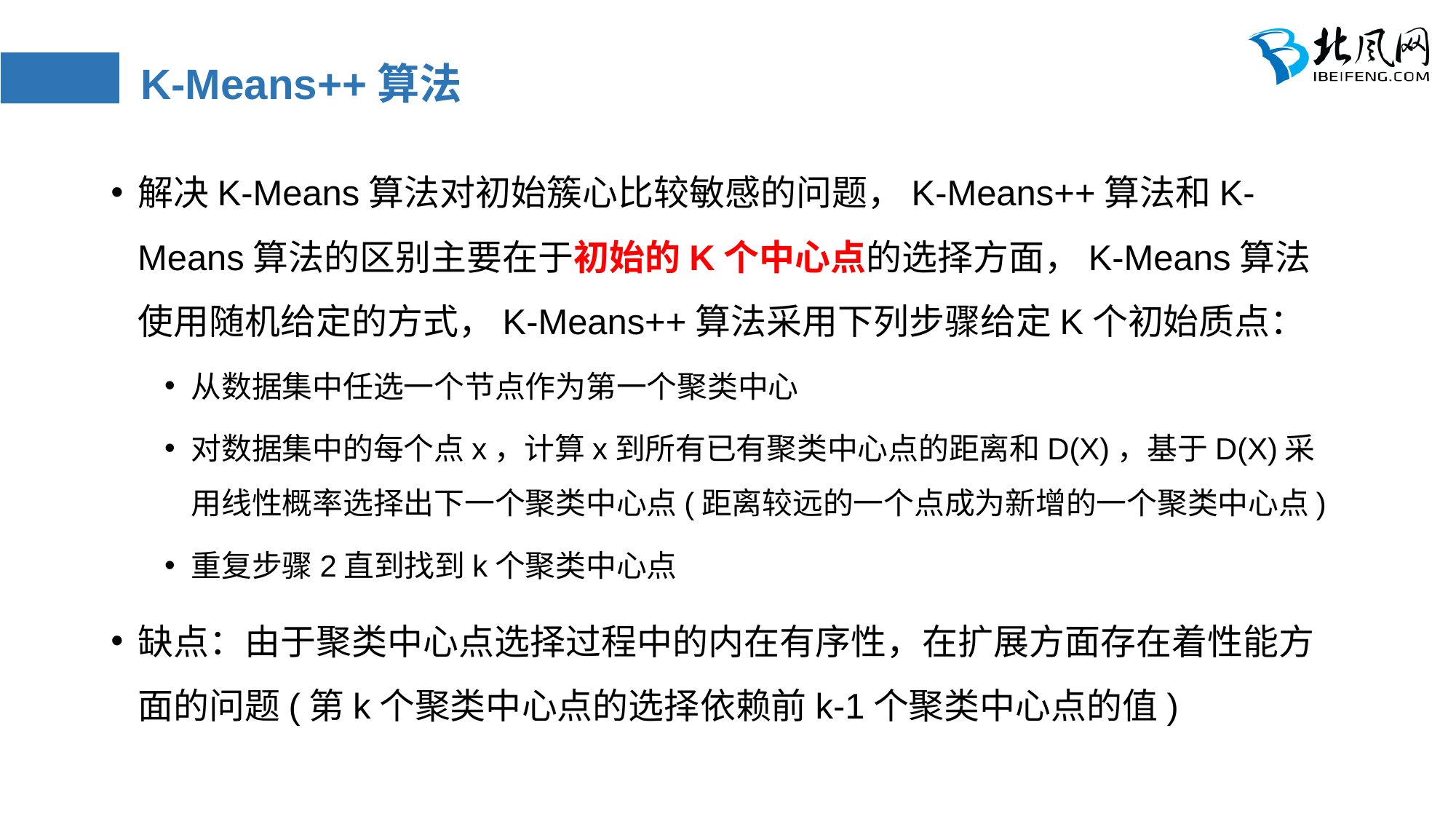

# K-Means++算法
解决K-Means算法对初始簇心比较敏感的问题，K-Means++算法和K-Means算法的区别主要在于初始的K个中心点的选择方面，K-Means算法使用随机给定的方式，K-Means++算法采用下列步骤给定K个初始质点：
从数据集中任选一个节点作为第一个聚类中心
对数据集中的每个点x，计算x到所有已有聚类中心点的距离和D(X)，基于D(X)采用线性概率选择出下一个聚类中心点(距离较远的一个点成为新增的一个聚类中心点)
重复步骤2直到找到k个聚类中心点
缺点：由于聚类中心点选择过程中的内在有序性，在扩展方面存在着性能方面的问题(第k个聚类中心点的选择依赖前k-1个聚类中心点的值)